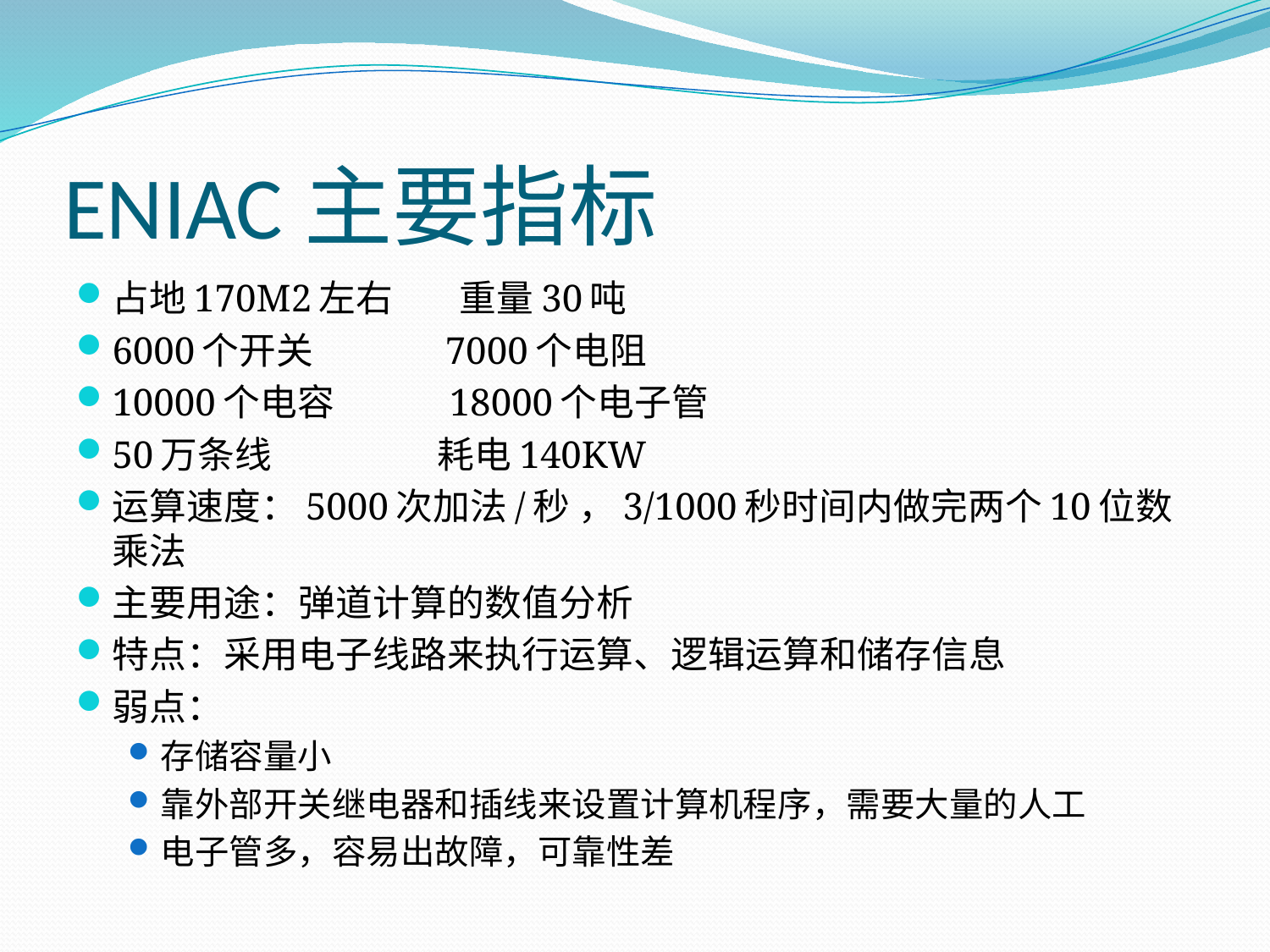

# ENIAC主要指标
占地170M2左右        重量30吨
6000个开关               7000个电阻
10000个电容             18000个电子管
50万条线                    耗电140KW
运算速度：5000次加法/秒 ，3/1000秒时间内做完两个10位数乘法
主要用途：弹道计算的数值分析
特点：采用电子线路来执行运算、逻辑运算和储存信息
弱点：
存储容量小
靠外部开关继电器和插线来设置计算机程序，需要大量的人工
电子管多，容易出故障，可靠性差